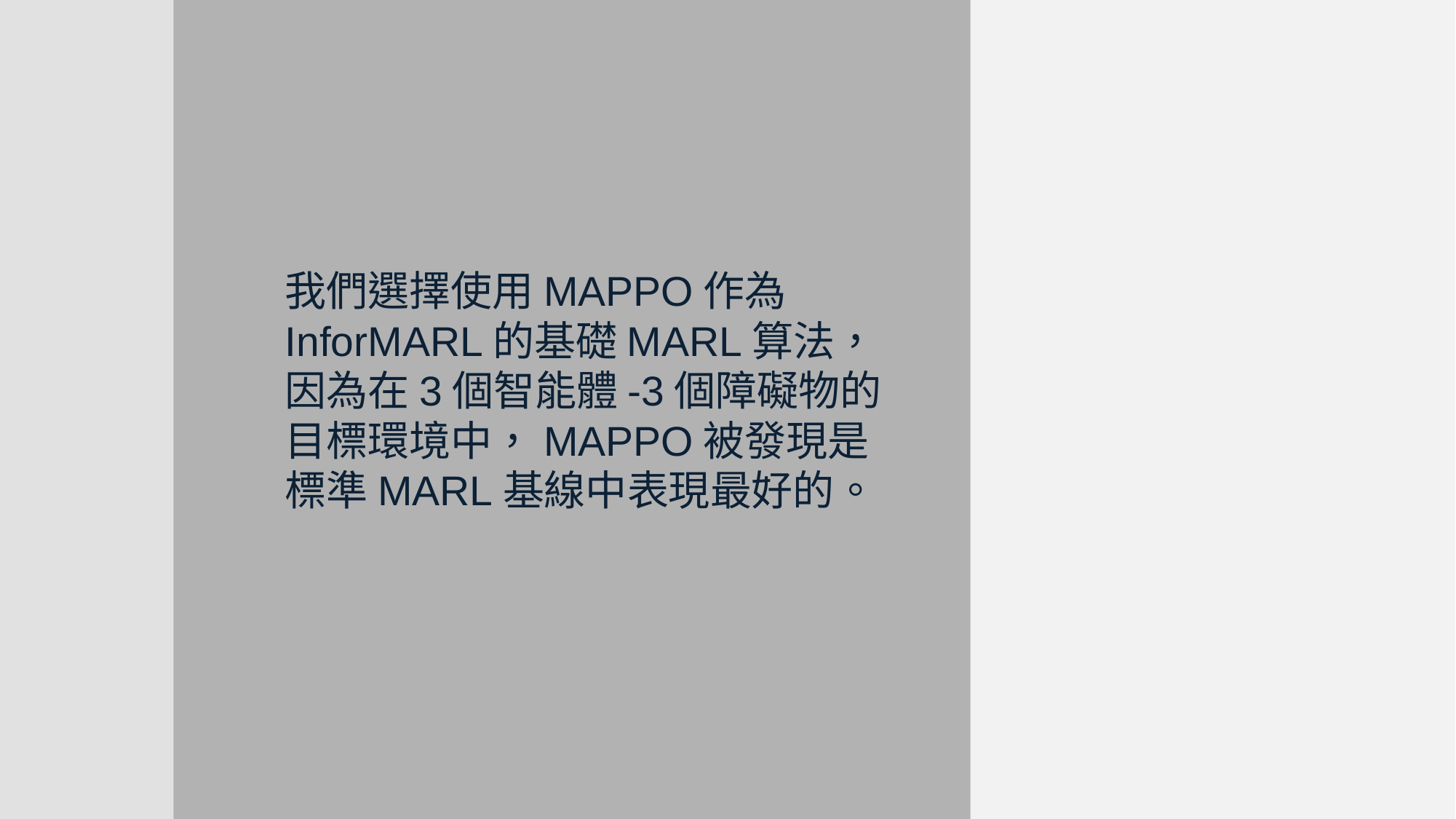

我們選擇使用MAPPO作為InforMARL的基礎MARL算法，因為在3個智能體-3個障礙物的目標環境中，MAPPO被發現是標準MARL基線中表現最好的。